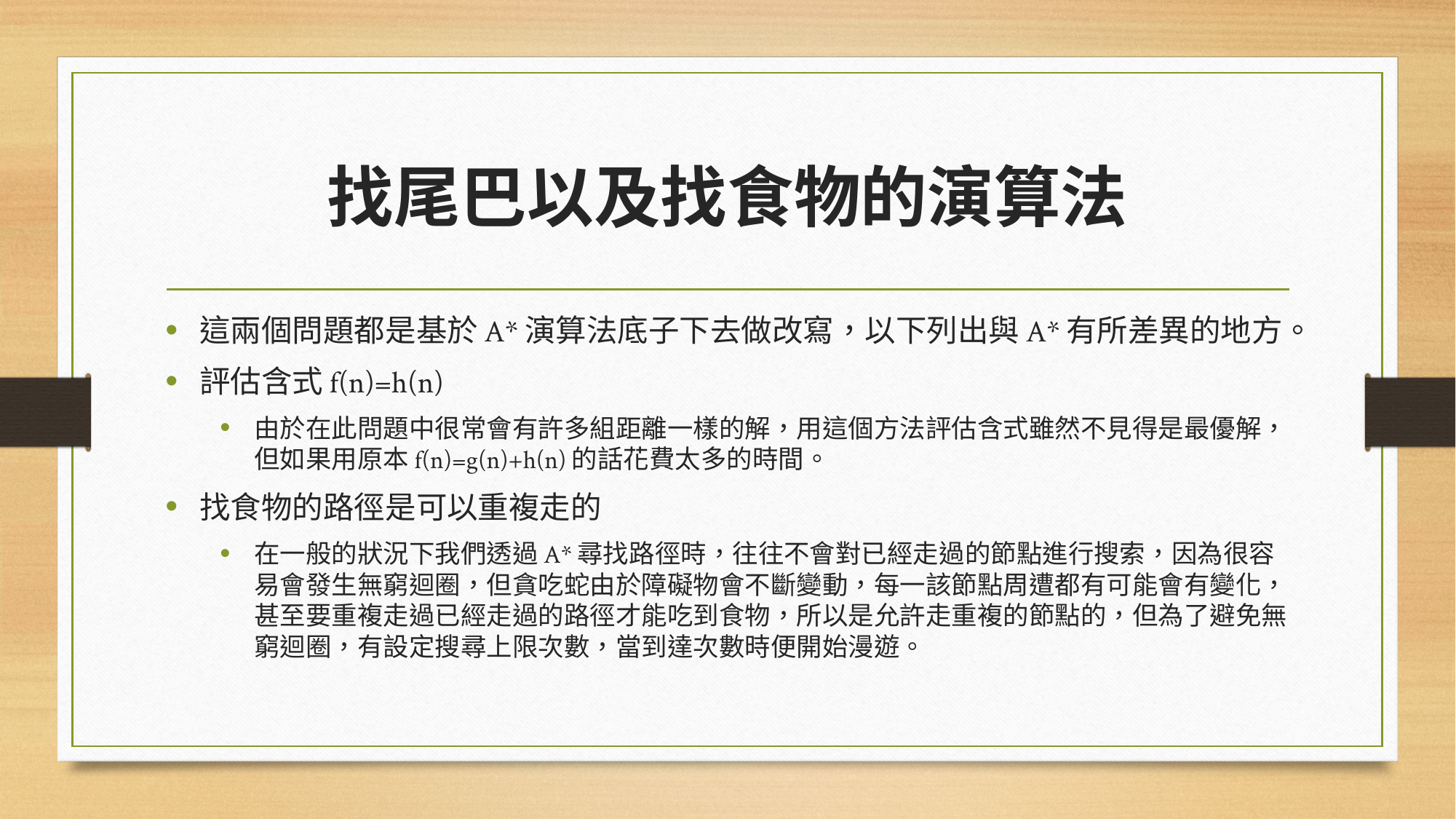

# 找尾巴以及找食物的演算法
這兩個問題都是基於A*演算法底子下去做改寫，以下列出與A*有所差異的地方。
評估含式f(n)=h(n)
由於在此問題中很常會有許多組距離一樣的解，用這個方法評估含式雖然不見得是最優解，但如果用原本f(n)=g(n)+h(n)的話花費太多的時間。
找食物的路徑是可以重複走的
在一般的狀況下我們透過A*尋找路徑時，往往不會對已經走過的節點進行搜索，因為很容易會發生無窮迴圈，但貪吃蛇由於障礙物會不斷變動，每一該節點周遭都有可能會有變化，甚至要重複走過已經走過的路徑才能吃到食物，所以是允許走重複的節點的，但為了避免無窮迴圈，有設定搜尋上限次數，當到達次數時便開始漫遊。